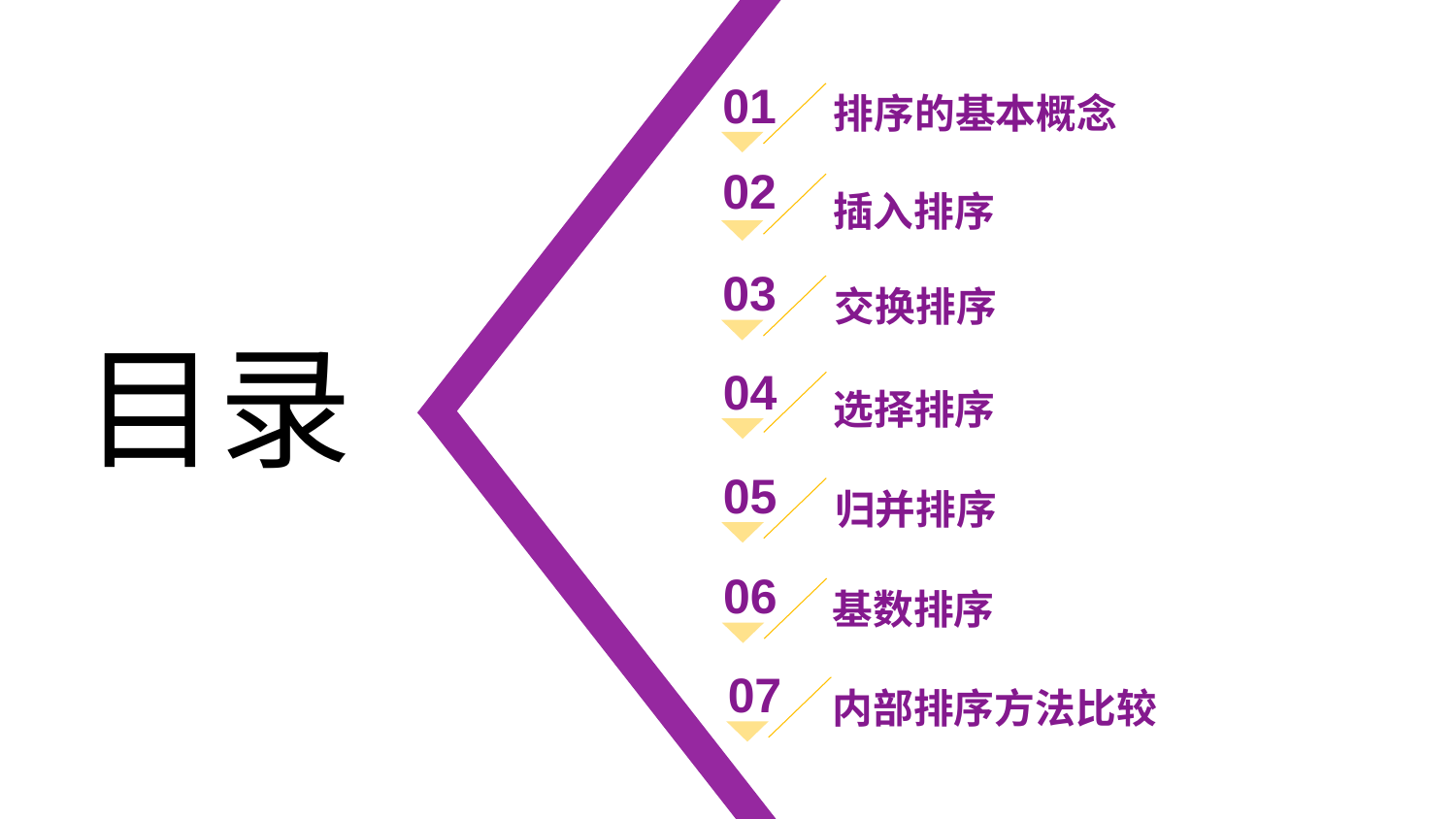

排序的基本概念
插入排序
交换排序
选择排序
归并排序
基数排序
内部排序方法比较